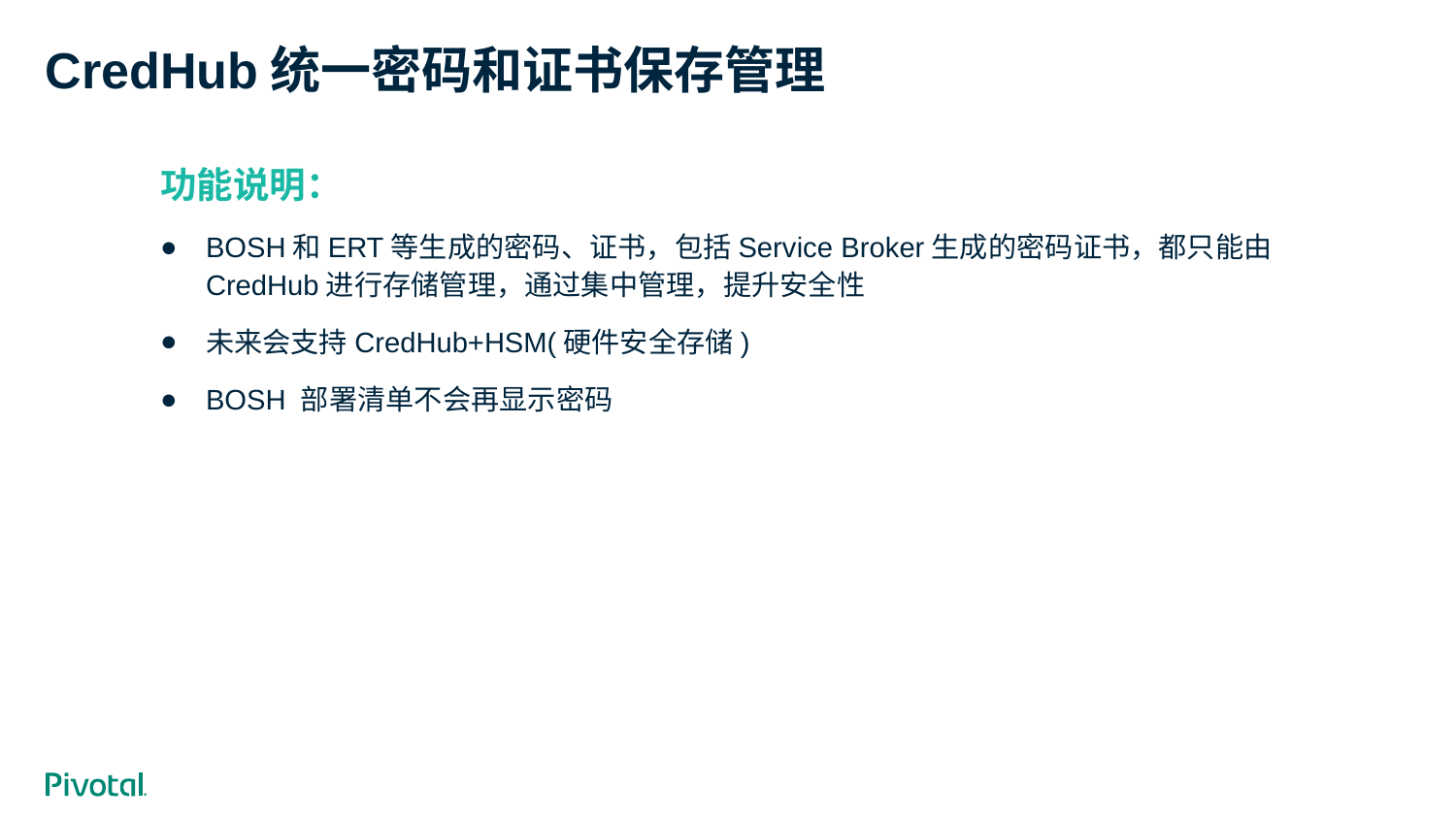

# CredHub统一密码和证书保存管理
功能说明：
BOSH和ERT等生成的密码、证书，包括Service Broker生成的密码证书，都只能由CredHub进行存储管理，通过集中管理，提升安全性
未来会支持CredHub+HSM(硬件安全存储)
BOSH 部署清单不会再显示密码